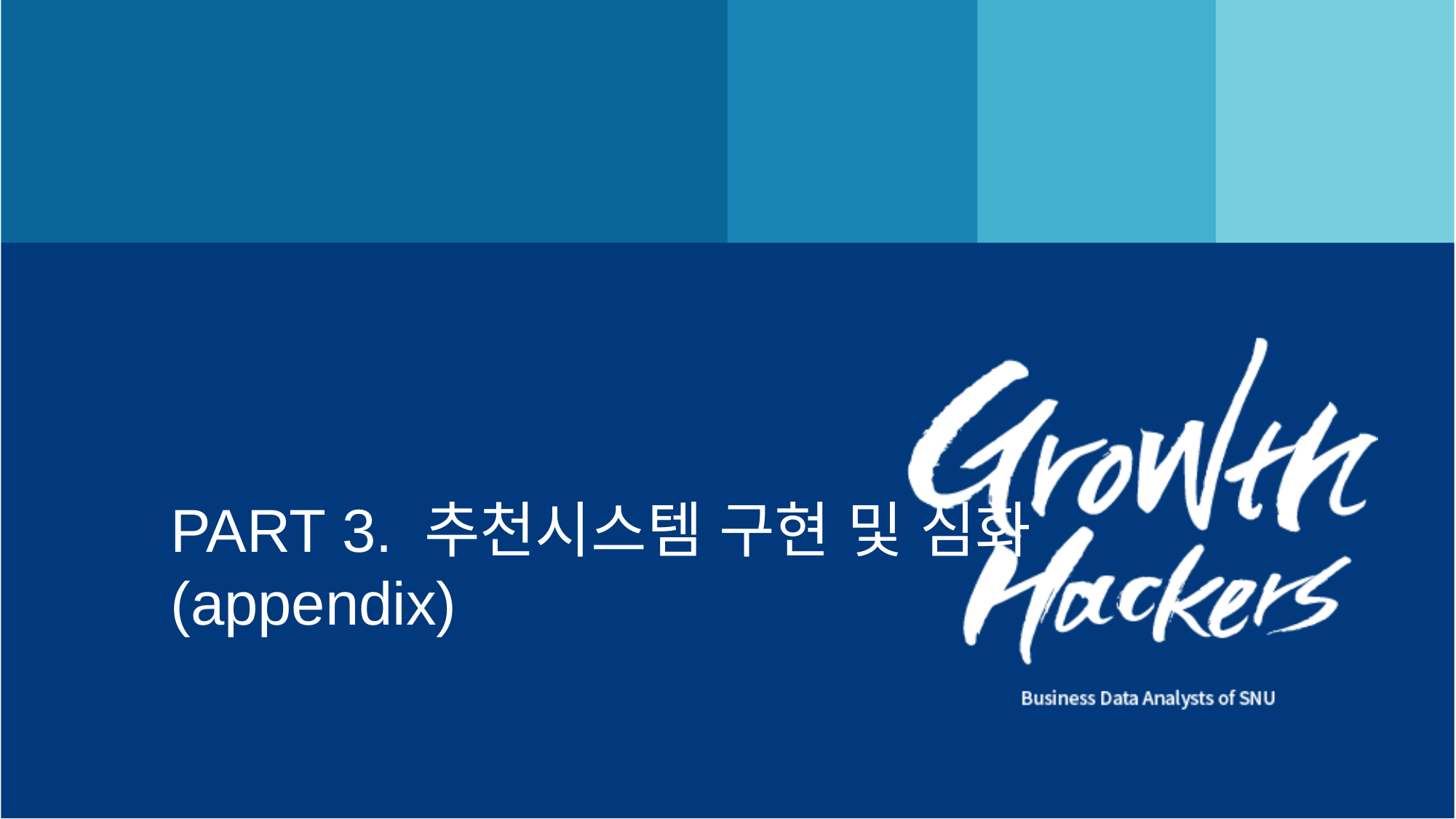

# PART 3. 추천시스템 구현 및 심화(appendix)